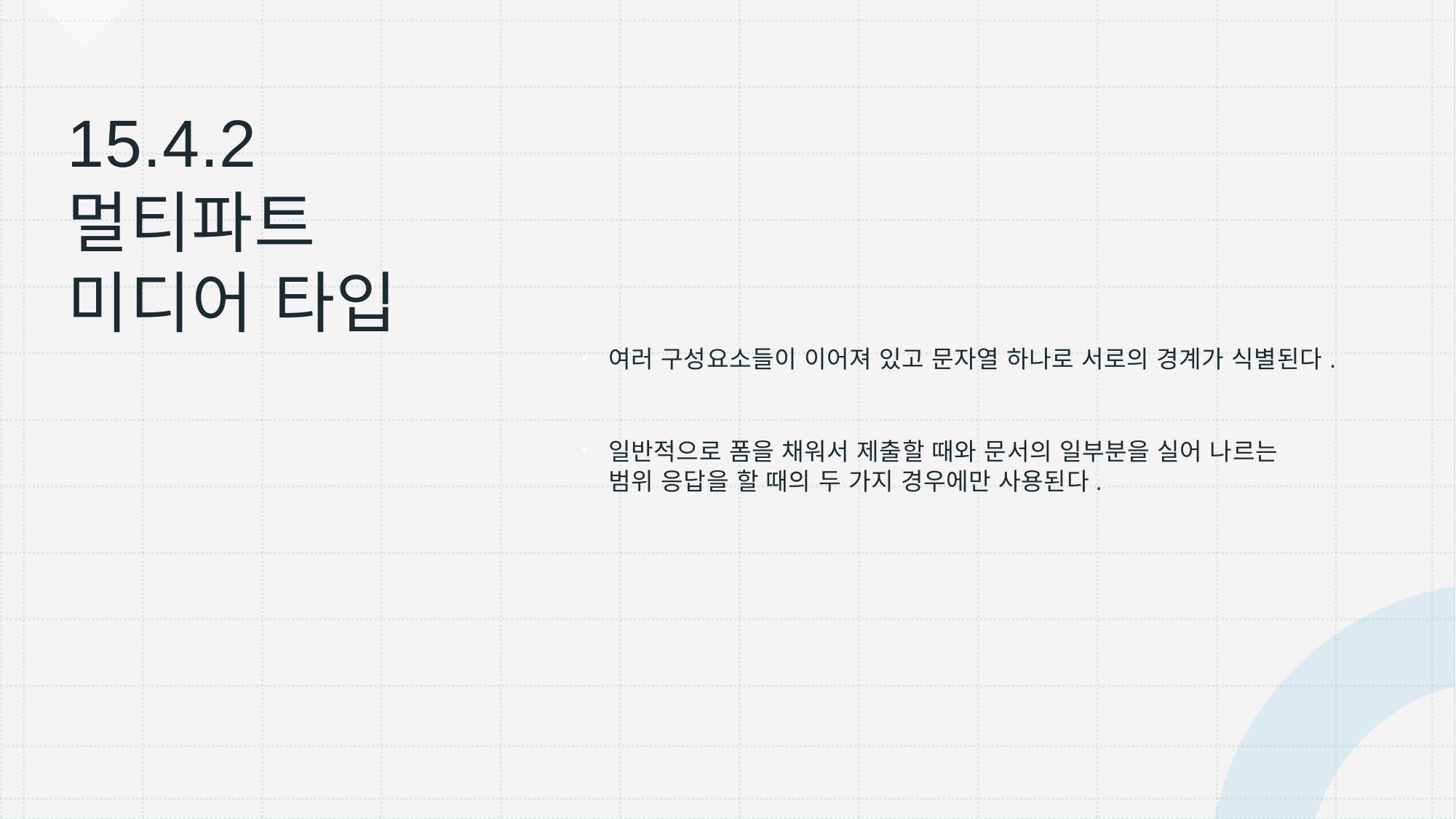

여러 구성요소들이 이어져 있고 문자열 하나로 서로의 경계가 식별된다.

일반적으로 폼을 채워서 제출할 때와 문서의 일부분을 실어 나르는 범위 응답을 할 때의 두 가지 경우에만 사용된다.
# 15.4.2 멀티파트 미디어 타입